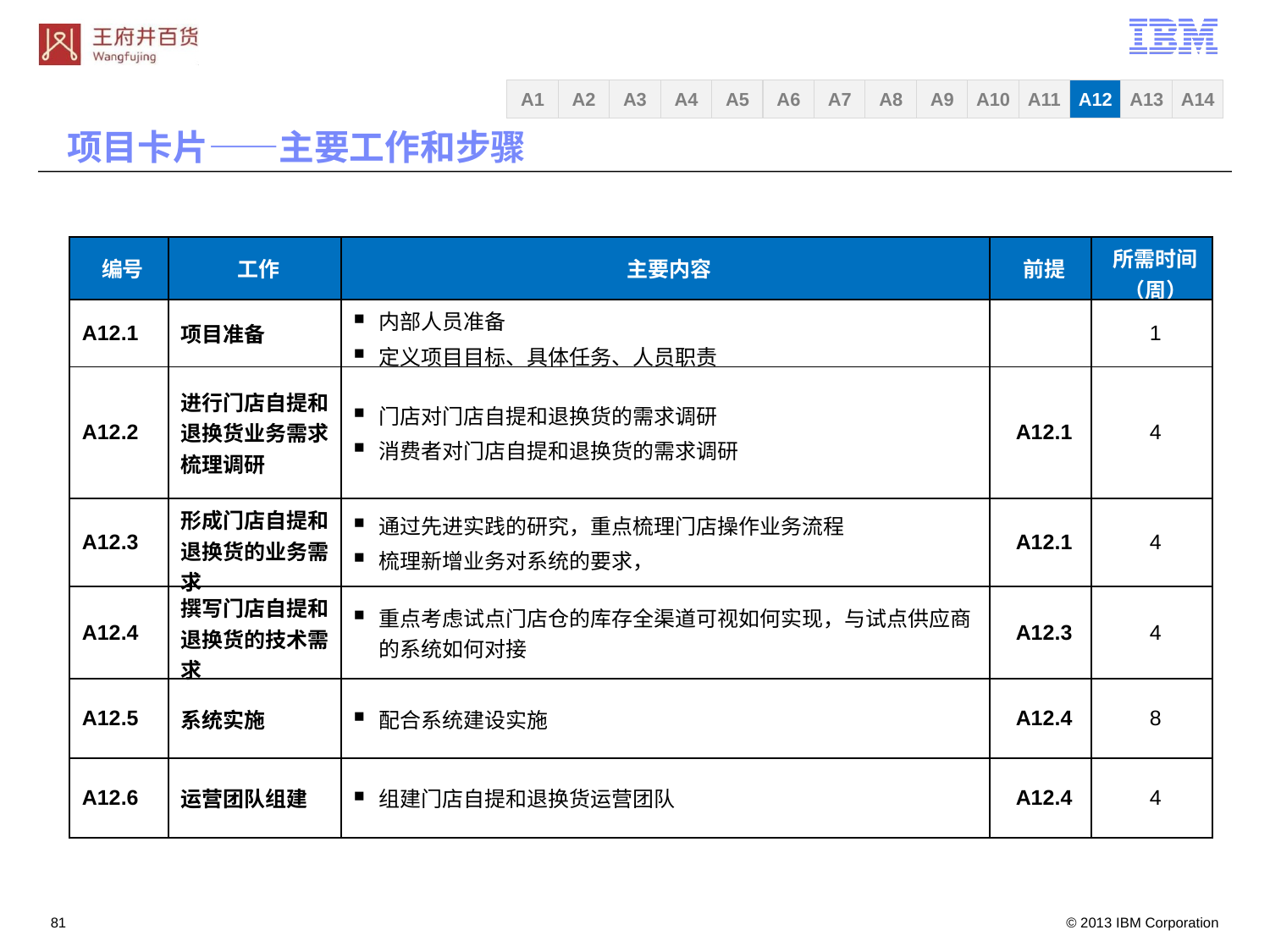

A3
A4
A5
A6
A7
A8
A9
A10
A11
A12
A13
A14
A1
A2
项目卡片——主要工作和步骤
| 编号 | 工作 | 主要内容 | 前提 | 所需时间（周） |
| --- | --- | --- | --- | --- |
| A12.1 | 项目准备 | 内部人员准备 定义项目目标、具体任务、人员职责 |  | 1 |
| A12.2 | 进行门店自提和退换货业务需求梳理调研 | 门店对门店自提和退换货的需求调研 消费者对门店自提和退换货的需求调研 | A12.1 | 4 |
| A12.3 | 形成门店自提和退换货的业务需求 | 通过先进实践的研究，重点梳理门店操作业务流程 梳理新增业务对系统的要求， | A12.1 | 4 |
| A12.4 | 撰写门店自提和退换货的技术需求 | 重点考虑试点门店仓的库存全渠道可视如何实现，与试点供应商的系统如何对接 | A12.3 | 4 |
| A12.5 | 系统实施 | 配合系统建设实施 | A12.4 | 8 |
| A12.6 | 运营团队组建 | 组建门店自提和退换货运营团队 | A12.4 | 4 |
81